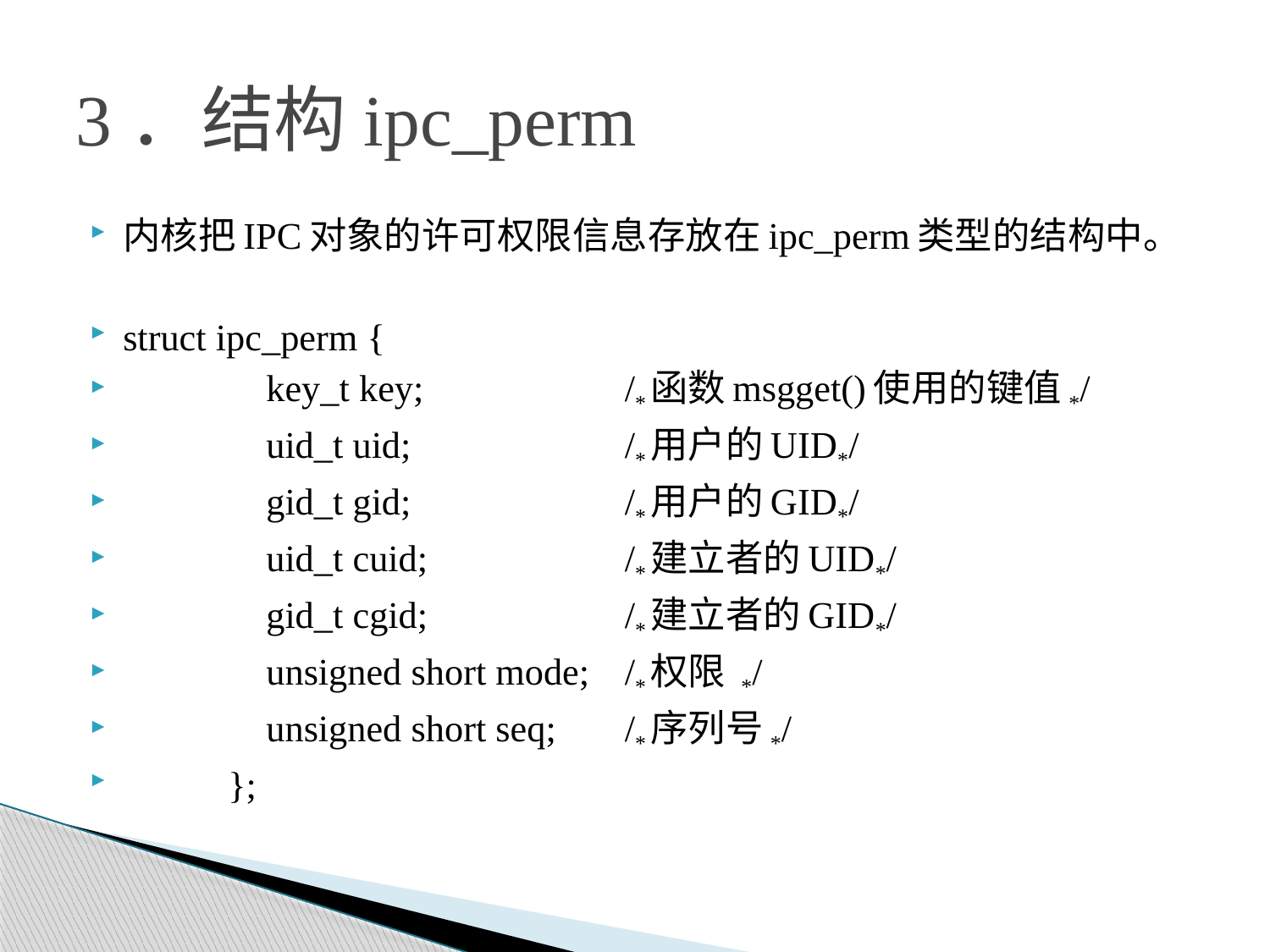

# 3．结构ipc_perm
内核把IPC对象的许可权限信息存放在ipc_perm类型的结构中。

struct ipc_perm {
               key_t key;            		/*函数msgget()使用的键值*/
               uid_t uid;            		/*用户的UID*/
               gid_t gid;            		/*用户的GID*/
               uid_t cuid;           		/*建立者的UID*/
               gid_t cgid;           		/*建立者的GID*/
               unsigned short mode;  	/*权限 */
               unsigned short seq;   	/*序列号*/
           };